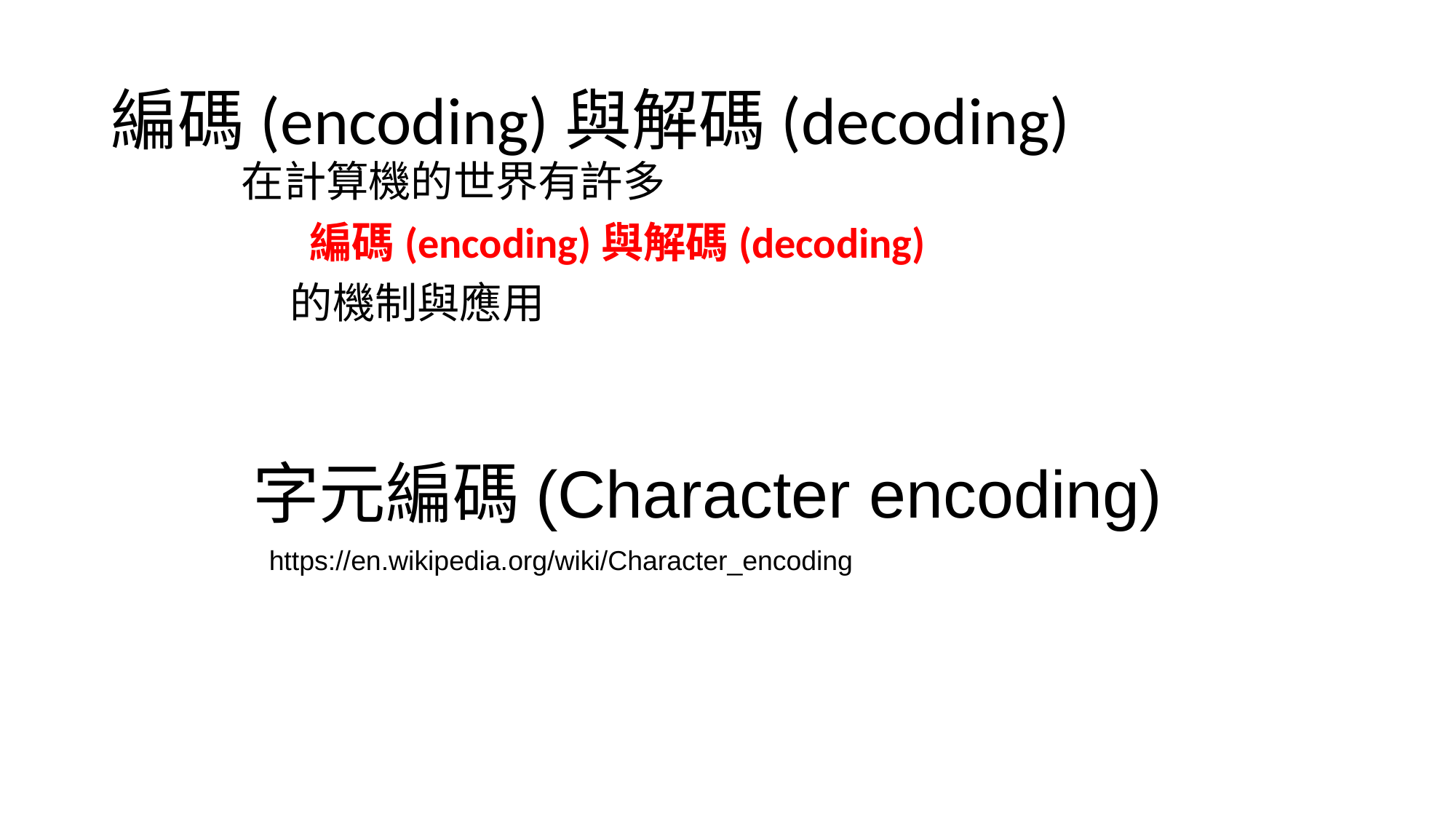

# 編碼(encoding)與解碼(decoding)
在計算機的世界有許多
      編碼(encoding)與解碼(decoding)
    的機制與應用
字元編碼(Character encoding)
https://en.wikipedia.org/wiki/Character_encoding